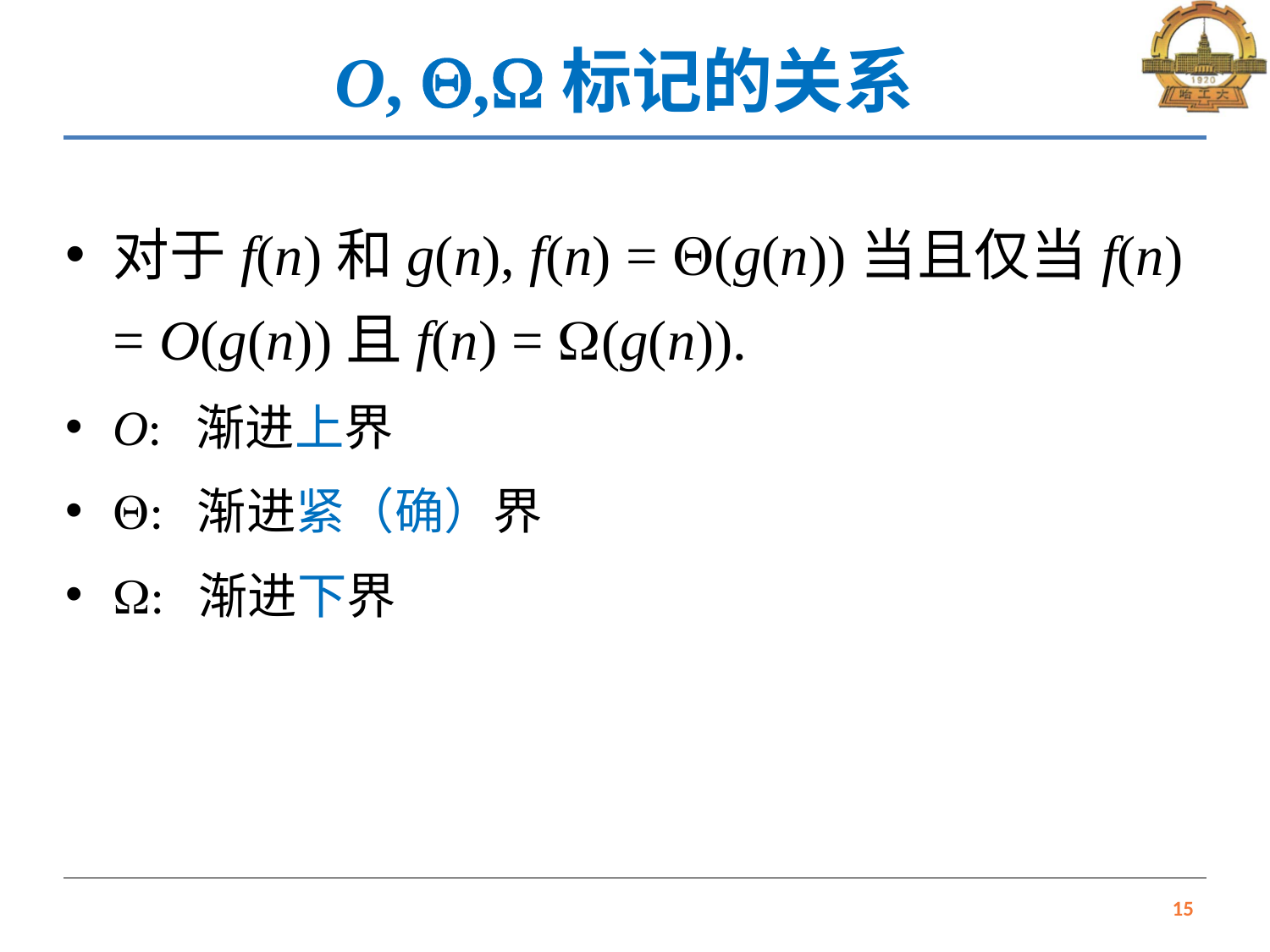

# O, Θ,Ω标记的关系
对于f(n)和g(n), f(n) = Θ(g(n))当且仅当f(n) = O(g(n))且f(n) = Ω(g(n)).
O:  渐进上界
Θ:  渐进紧（确）界
Ω:  渐进下界
15